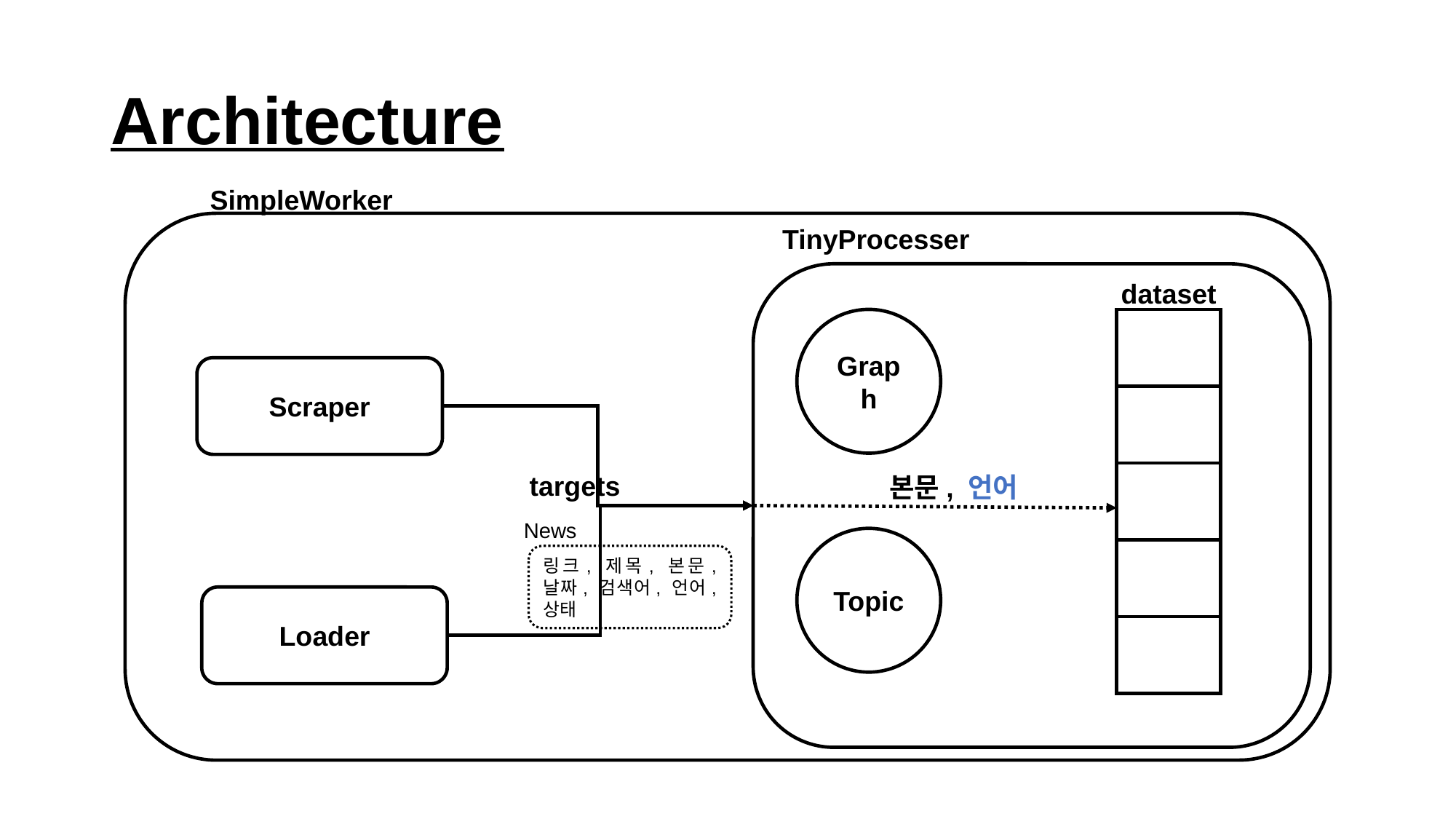

# Architecture
SimpleWorker

TinyProcesser

Graph
Topic
Scraper
Loader
dataset

targets
본문, 언어
News
링크, 제목, 본문, 날짜, 검색어, 언어, 상태